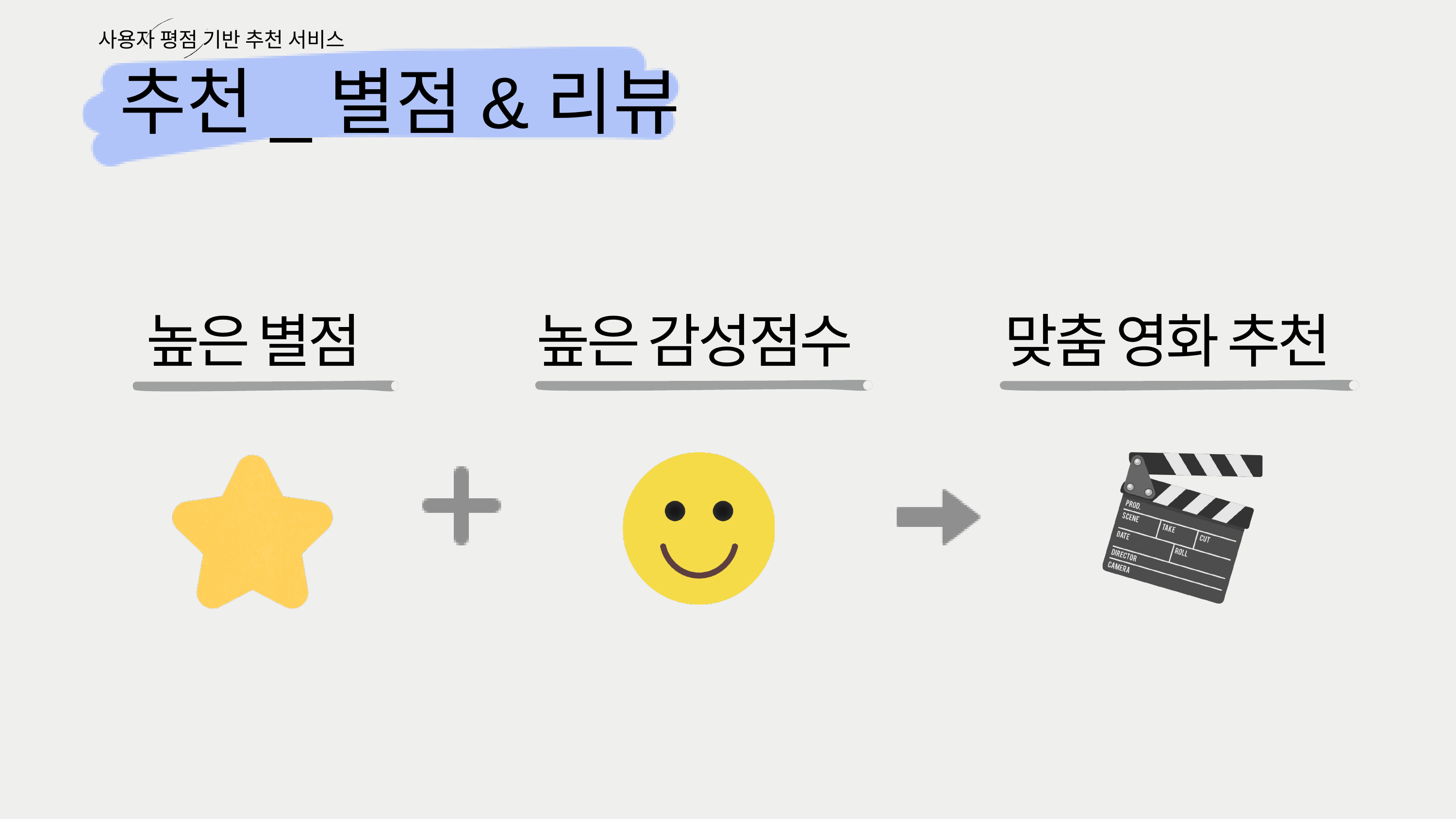

사용자 평점 기반 추천 서비스

추천_별점&리뷰
높은 별점
높은 감성점수
맞춤 영화 추천